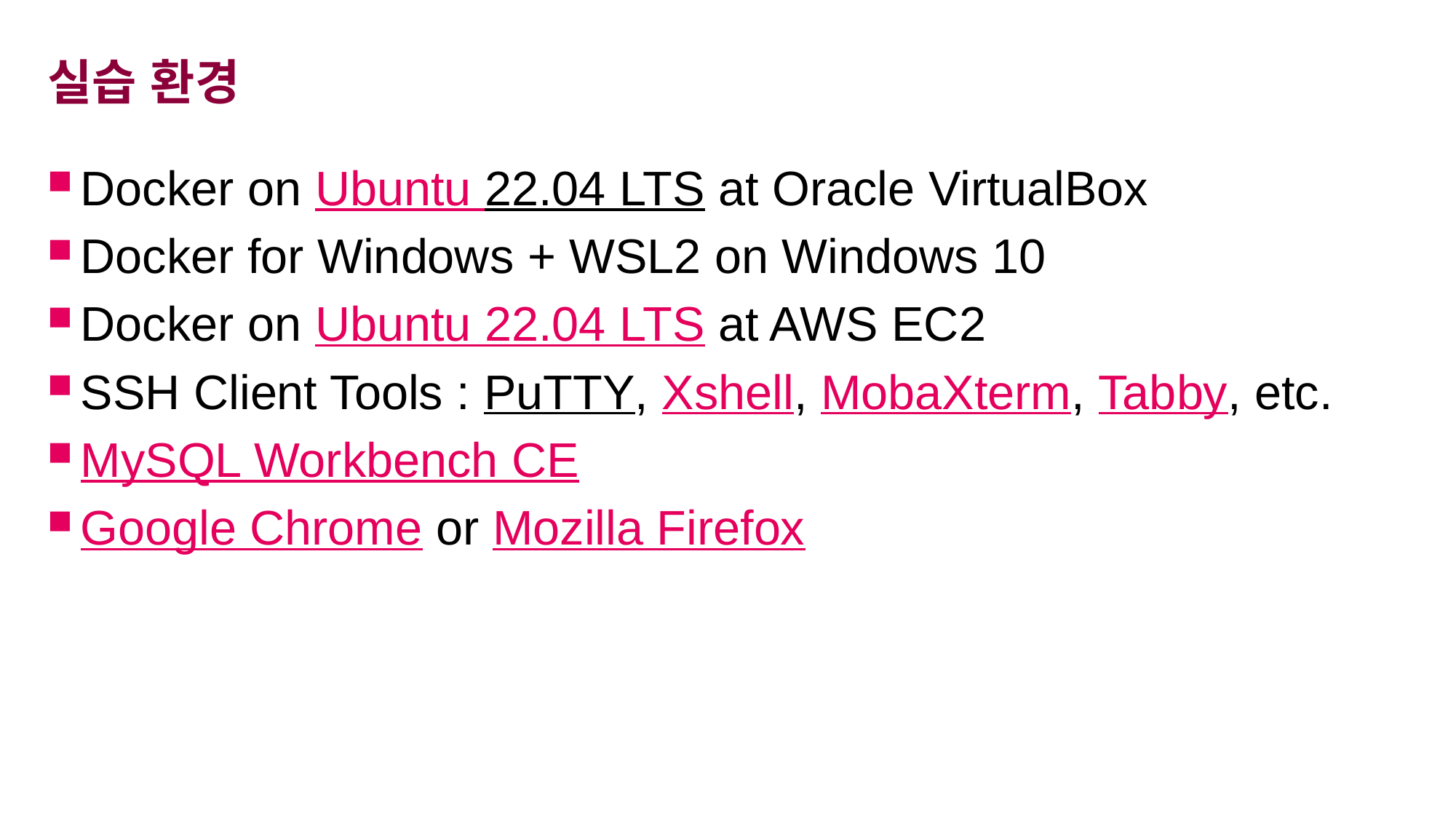

# 실습 환경
Docker on Ubuntu 22.04 LTS at Oracle VirtualBox
Docker for Windows + WSL2 on Windows 10
Docker on Ubuntu 22.04 LTS at AWS EC2
SSH Client Tools : PuTTY, Xshell, MobaXterm, Tabby, etc.
MySQL Workbench CE
Google Chrome or Mozilla Firefox